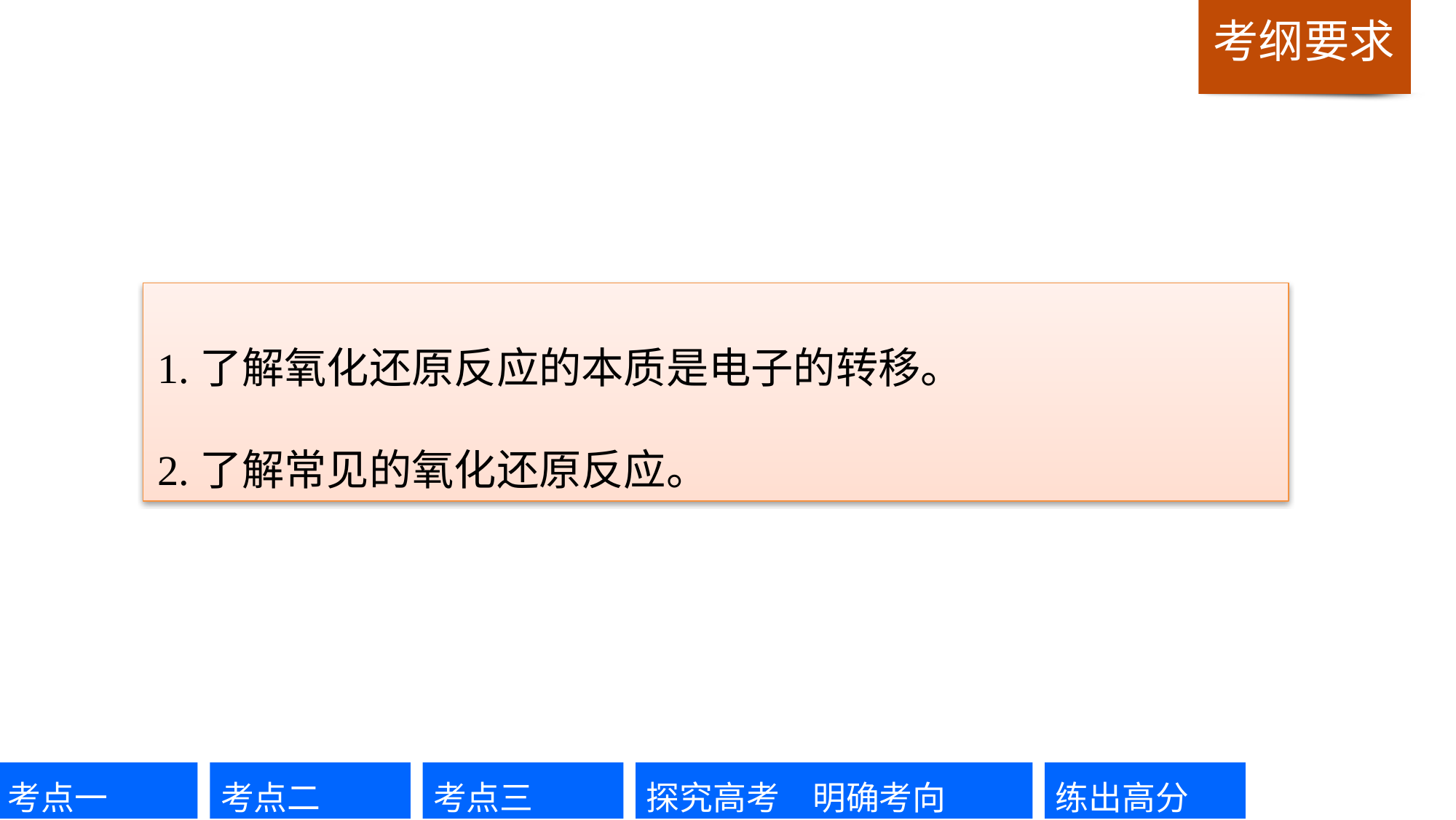

1.了解氧化还原反应的本质是电子的转移。
2.了解常见的氧化还原反应。
考点一
考点二
考点三
探究高考　明确考向
练出高分